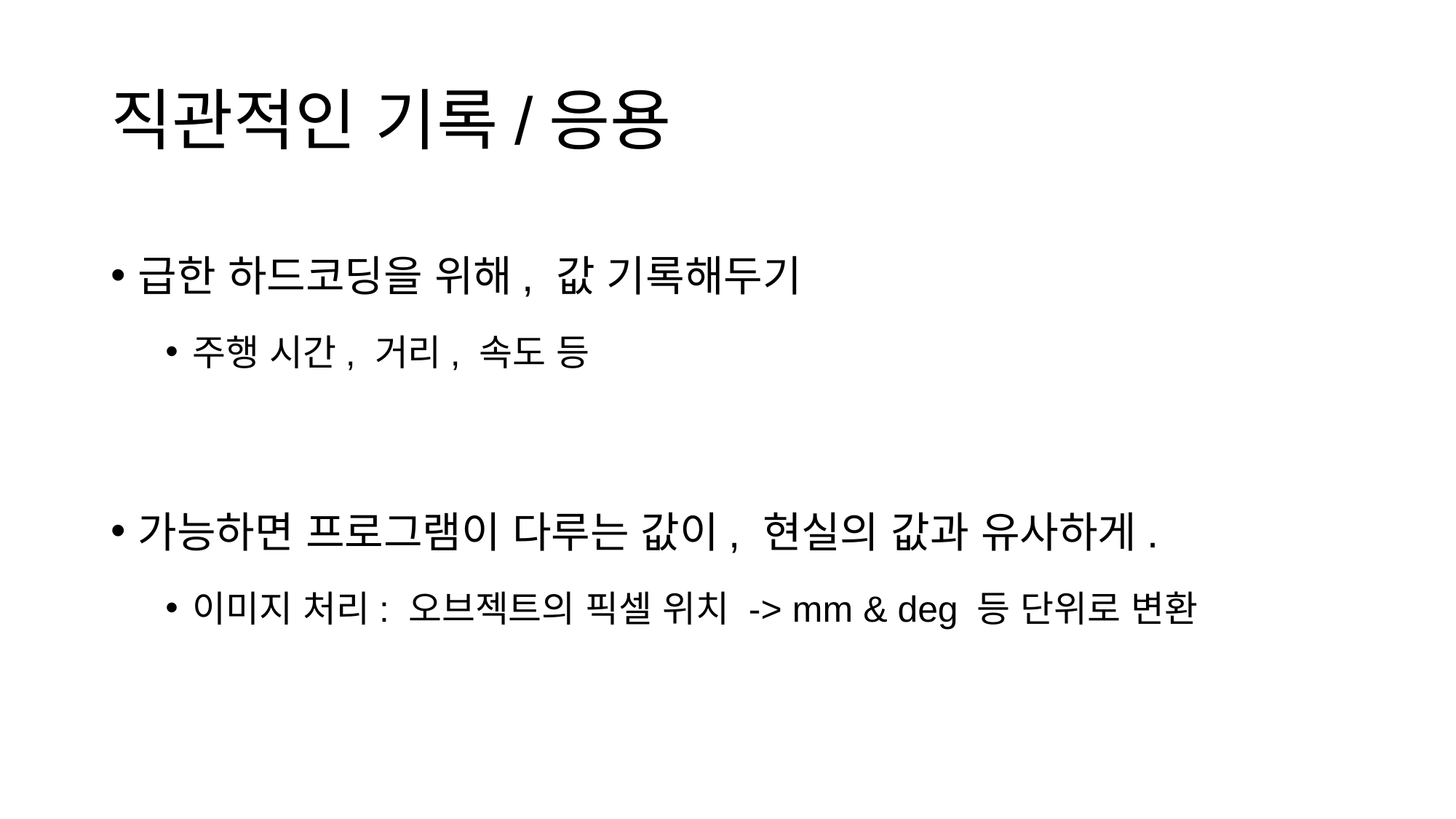

# 직관적인 기록/응용
급한 하드코딩을 위해, 값 기록해두기
주행 시간, 거리, 속도 등

가능하면 프로그램이 다루는 값이, 현실의 값과 유사하게.
이미지 처리: 오브젝트의 픽셀 위치 -> mm & deg 등 단위로 변환